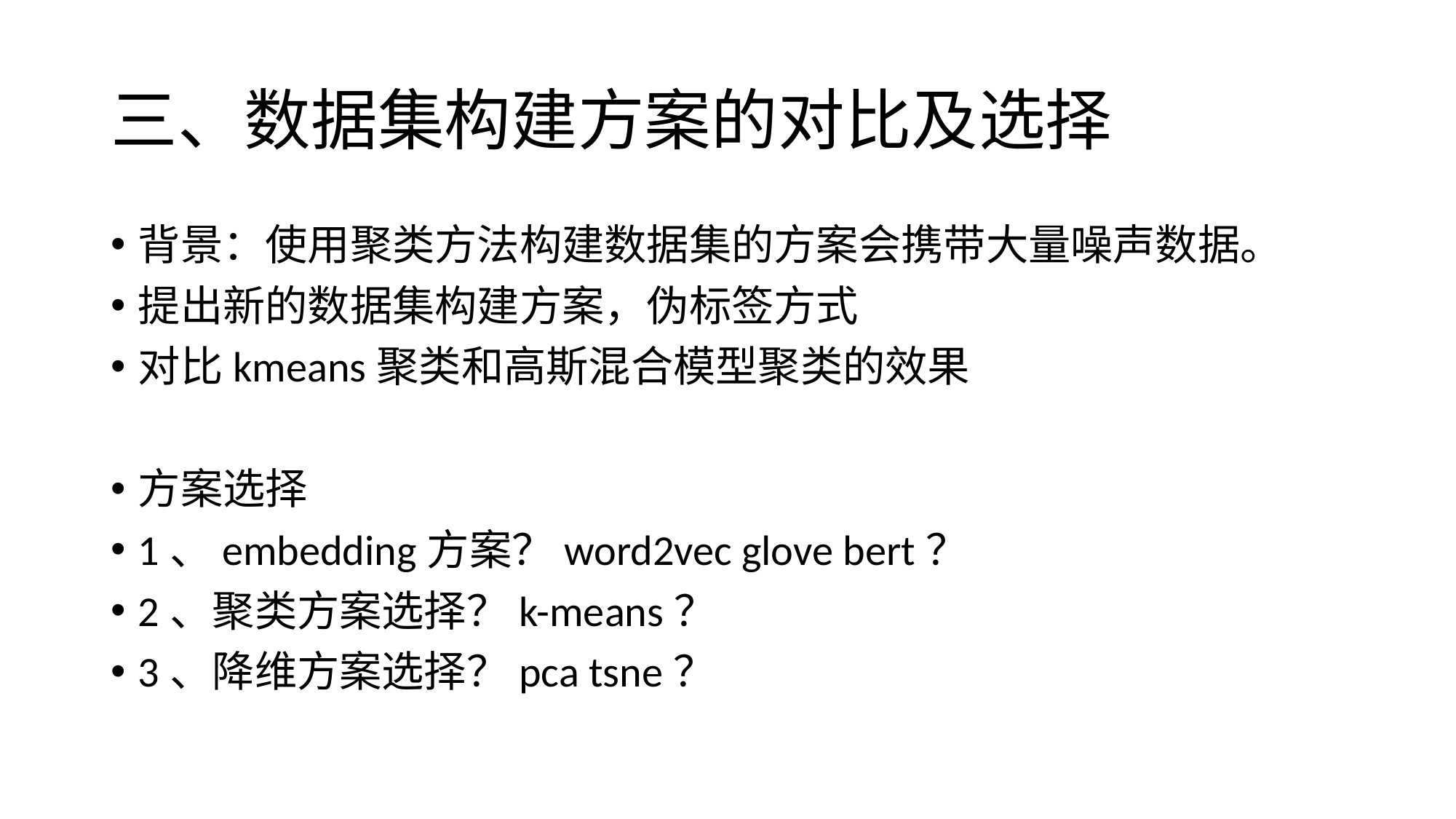

# 三、数据集构建方案的对比及选择
背景：使用聚类方法构建数据集的方案会携带大量噪声数据。
提出新的数据集构建方案，伪标签方式
对比kmeans聚类和高斯混合模型聚类的效果

方案选择
1、embedding方案？word2vec glove bert？
2、聚类方案选择？k-means？
3、降维方案选择？pca tsne？